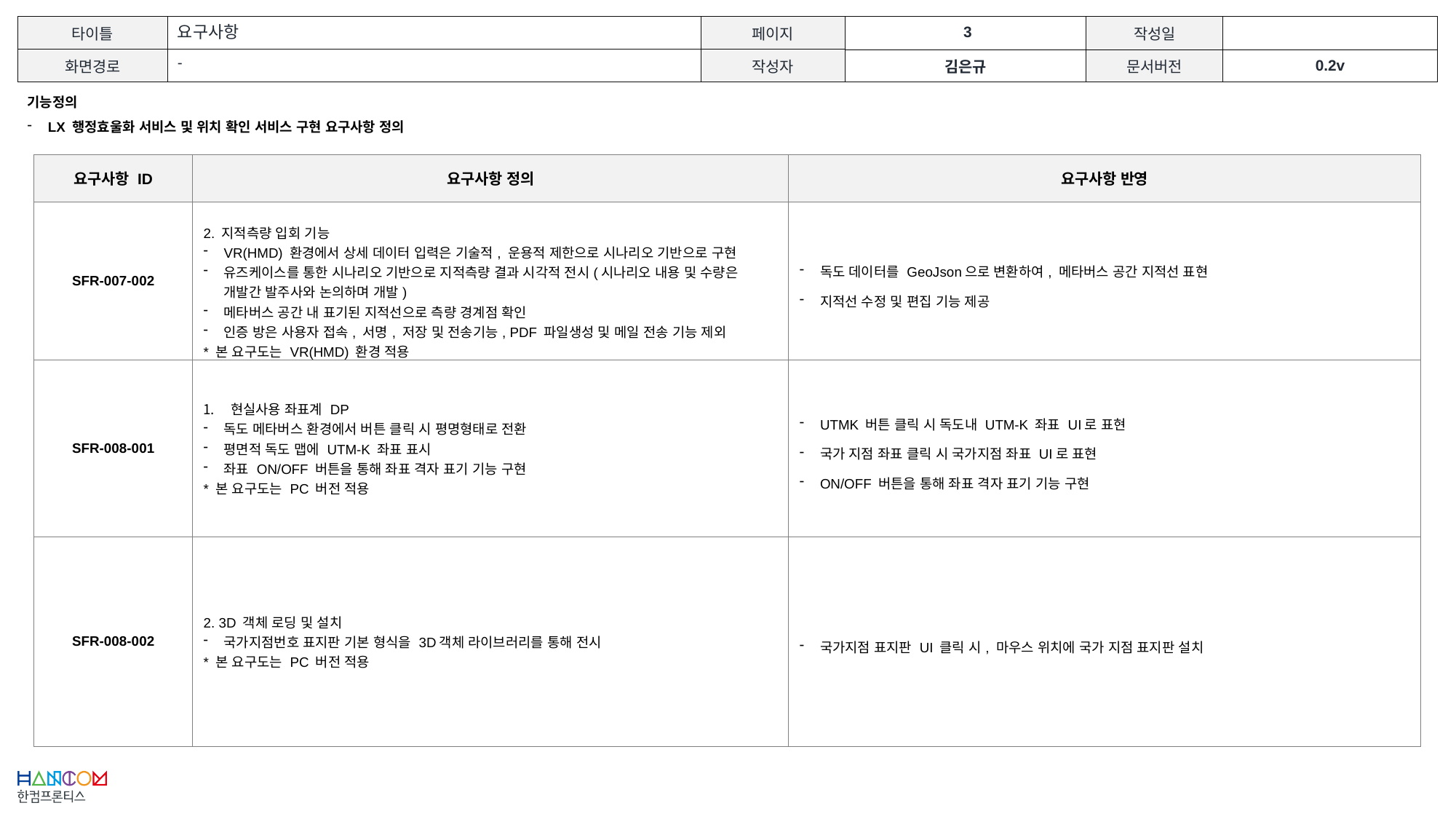

요구사항
-
기능정의
LX 행정효울화 서비스 및 위치 확인 서비스 구현 요구사항 정의
| 요구사항 ID | 요구사항 정의 | 요구사항 반영 |
| --- | --- | --- |
| SFR-007-002 | 2. 지적측량 입회 기능 VR(HMD) 환경에서 상세 데이터 입력은 기술적, 운용적 제한으로 시나리오 기반으로 구현 유즈케이스를 통한 시나리오 기반으로 지적측량 결과 시각적 전시(시나리오 내용 및 수량은 개발간 발주사와 논의하며 개발) 메타버스 공간 내 표기된 지적선으로 측량 경계점 확인 인증 방은 사용자 접속, 서명, 저장 및 전송기능, PDF 파일생성 및 메일 전송 기능 제외 \* 본 요구도는 VR(HMD) 환경 적용 | 독도 데이터를 GeoJson으로 변환하여, 메타버스 공간 지적선 표현 지적선 수정 및 편집 기능 제공 |
| SFR-008-001 | 현실사용 좌표계 DP 독도 메타버스 환경에서 버튼 클릭 시 평명형태로 전환 평면적 독도 맵에 UTM-K 좌표 표시 좌표 ON/OFF 버튼을 통해 좌표 격자 표기 기능 구현 \* 본 요구도는 PC 버전 적용 | UTMK 버튼 클릭 시 독도내 UTM-K 좌표 UI로 표현 국가 지점 좌표 클릭 시 국가지점 좌표 UI로 표현 ON/OFF 버튼을 통해 좌표 격자 표기 기능 구현 |
| SFR-008-002 | 2. 3D 객체 로딩 및 설치 국가지점번호 표지판 기본 형식을 3D객체 라이브러리를 통해 전시 \* 본 요구도는 PC 버전 적용 | 국가지점 표지판 UI 클릭 시, 마우스 위치에 국가 지점 표지판 설치 |